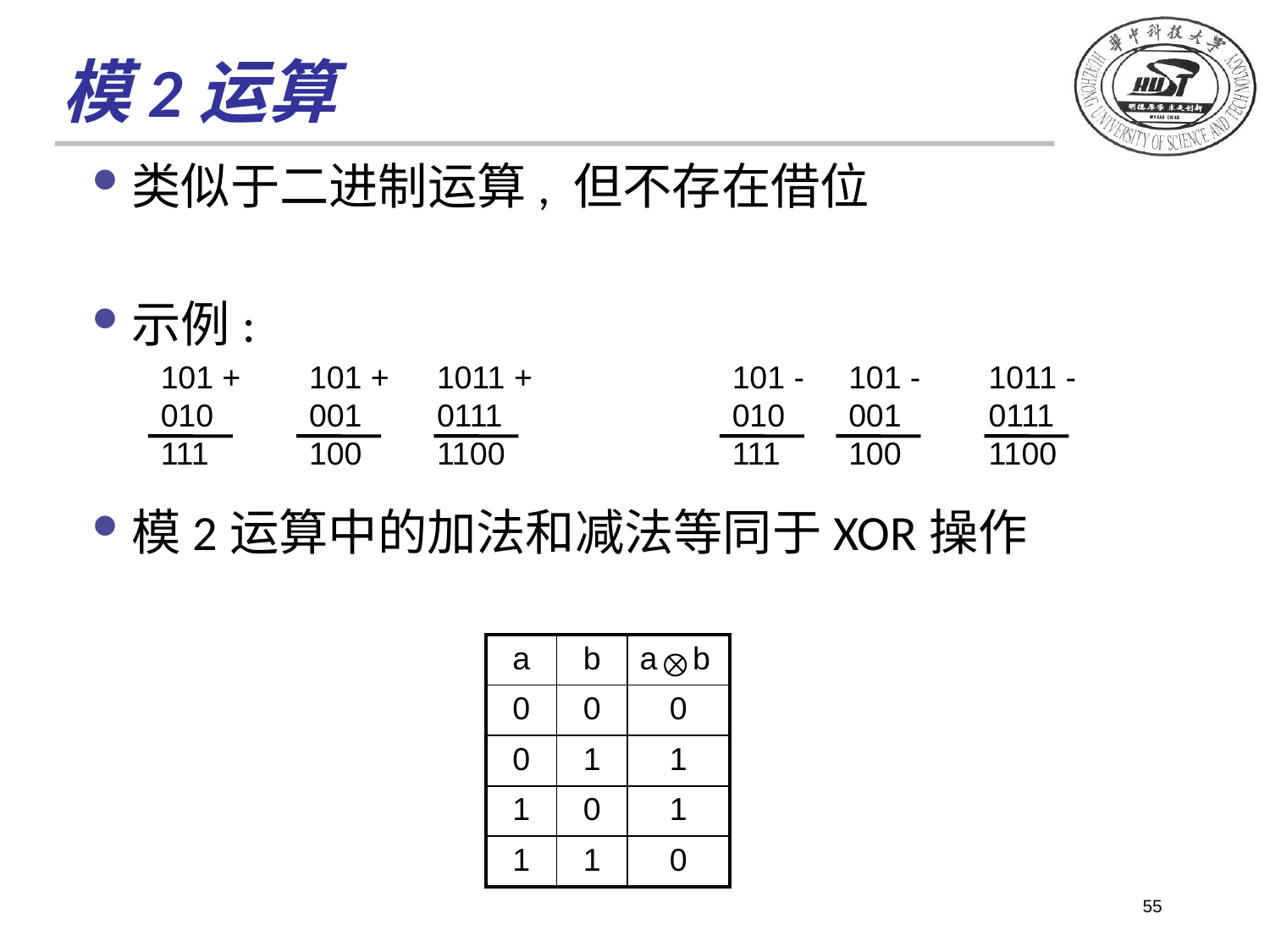

# 模2运算
类似于二进制运算, 但不存在借位

示例:

模2运算中的加法和减法等同于XOR操作
101 +
010
111
101 +
001
100
1011 +
0111
1100
101 -
010
111
101 -
001
100
1011 -
0111
1100

| a | b | a b |
| --- | --- | --- |
| 0 | 0 | 0 |
| 0 | 1 | 1 |
| 1 | 0 | 1 |
| 1 | 1 | 0 |

55